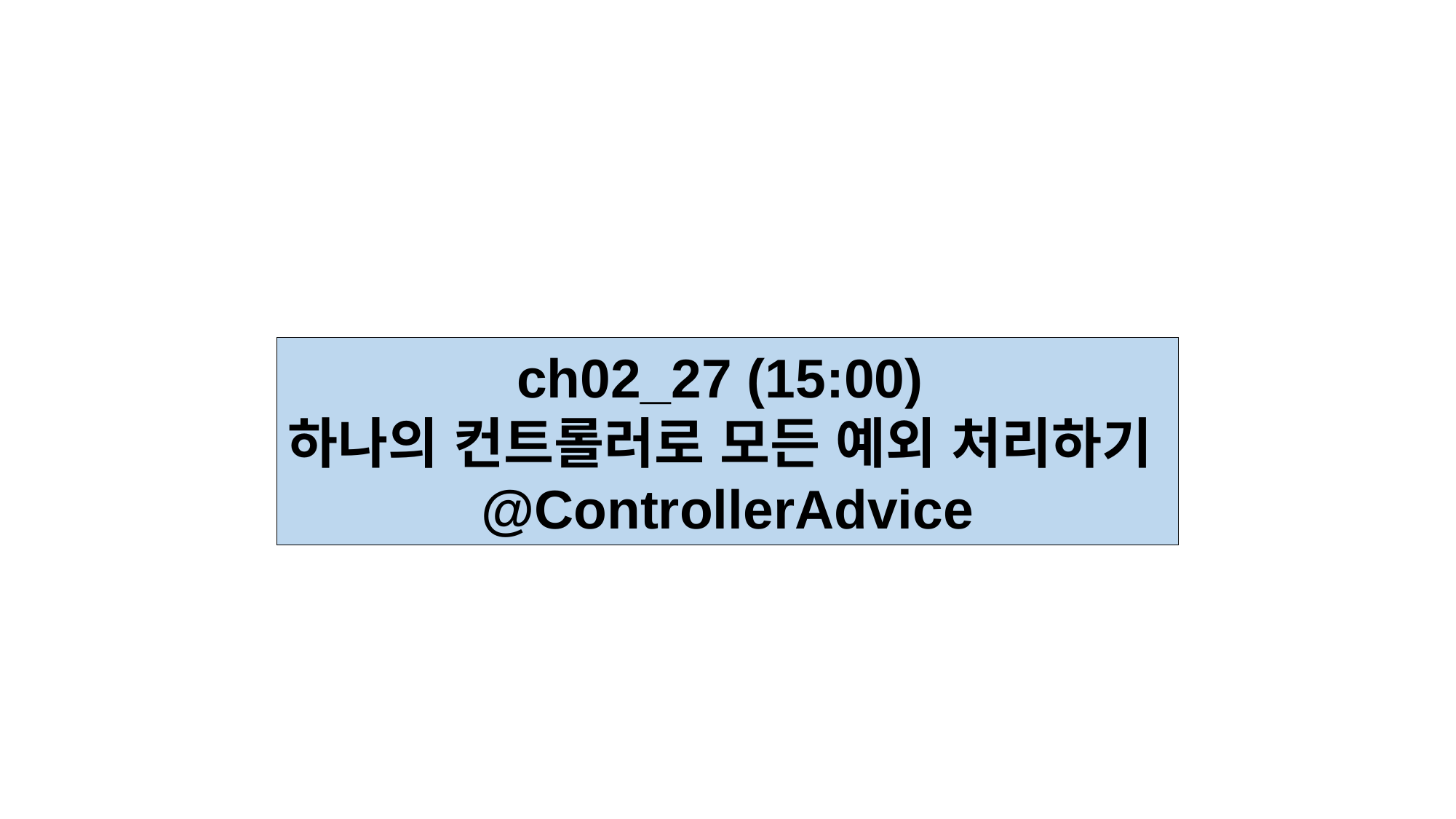

ch02_27 (15:00)
하나의 컨트롤러로 모든 예외 처리하기
@ControllerAdvice